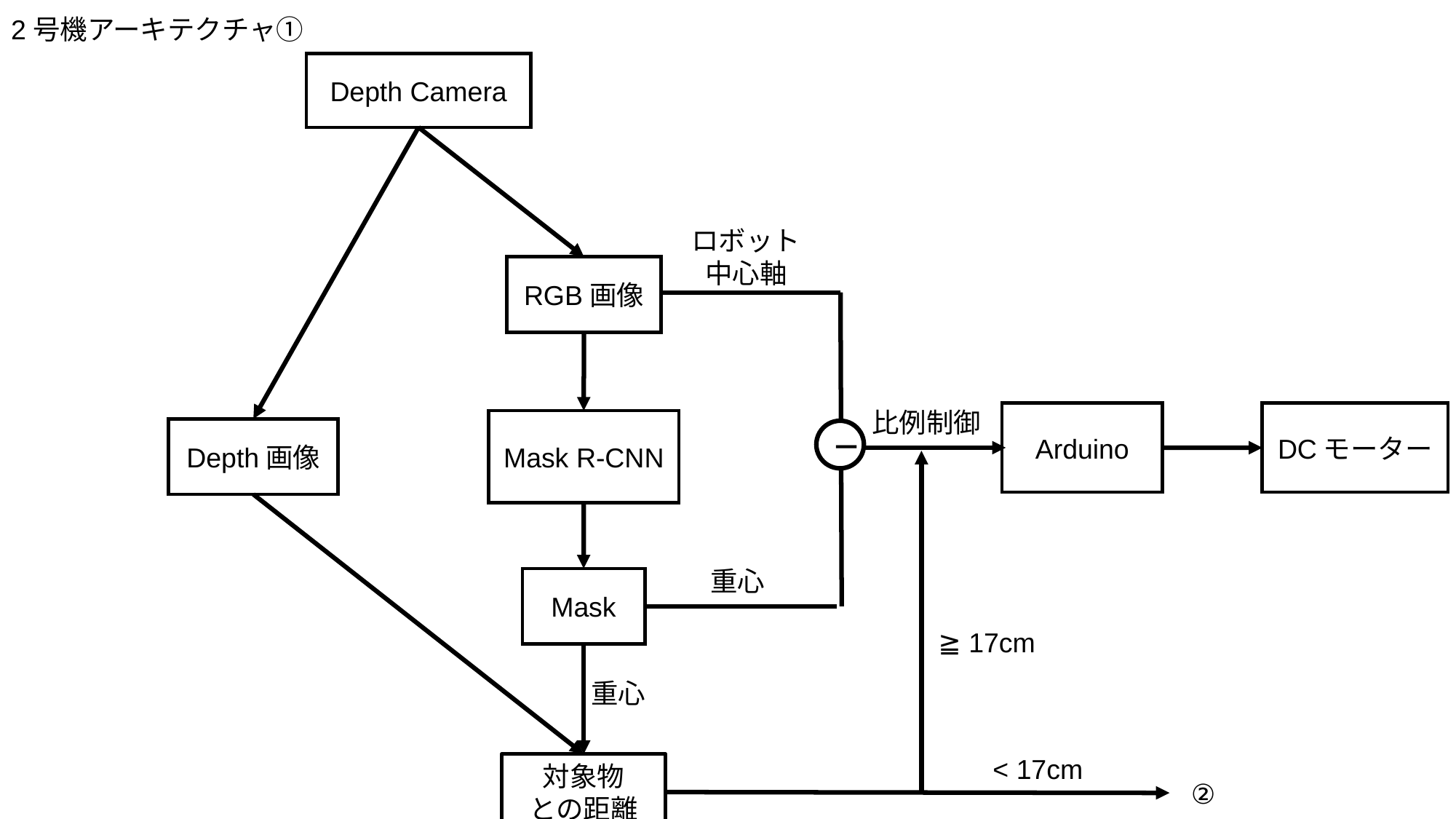

2号機アーキテクチャ①
Depth Camera
ロボット
中心軸
RGB画像
比例制御
Arduino
DCモーター
Mask R-CNN
Depth画像
−
重心
Mask
≧ 17cm
重心
< 17cm
対象物
との距離
②